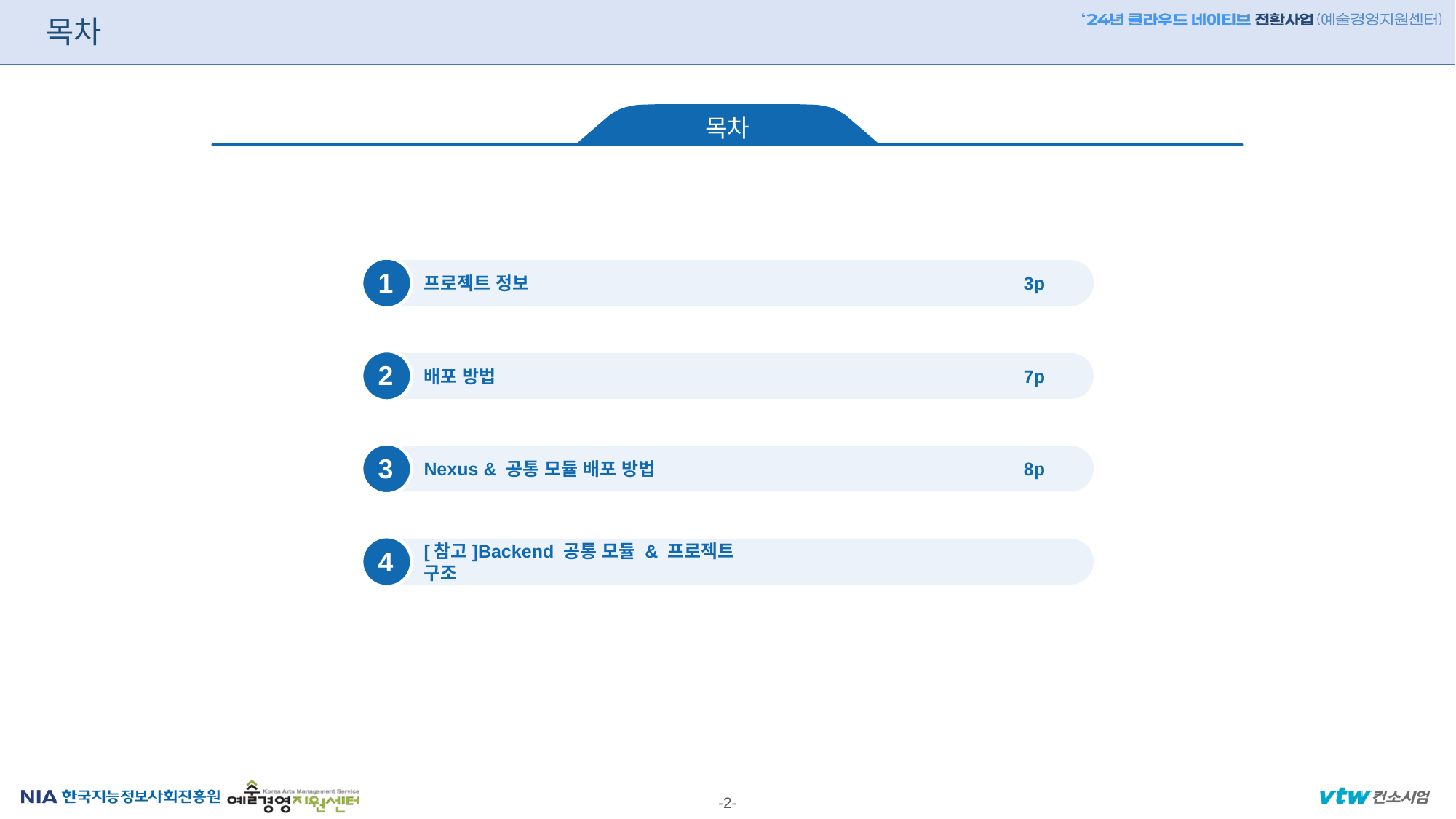

목차

목차

1

프로젝트 정보
3p
2

배포 방법
7p
3

Nexus & 공통 모듈 배포 방법
8p
4

[참고]Backend 공통 모듈 & 프로젝트 구조